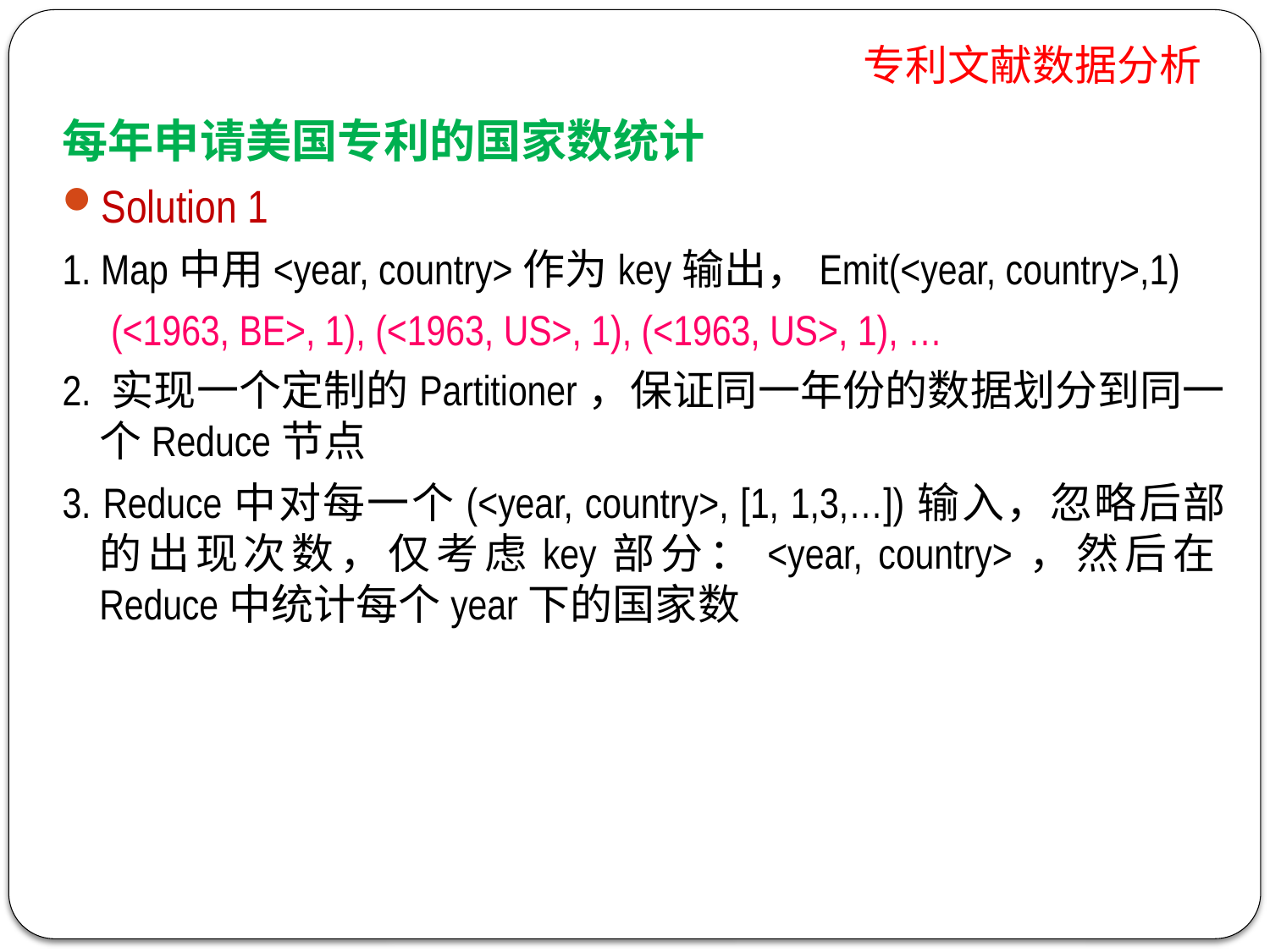

# 专利文献数据分析
每年申请美国专利的国家数统计
Solution 1
1. Map中用<year, country>作为key输出，Emit(<year, country>,1)
     (<1963, BE>, 1), (<1963, US>, 1), (<1963, US>, 1), …
2. 实现一个定制的Partitioner，保证同一年份的数据划分到同一个Reduce节点
3. Reduce中对每一个(<year, country>, [1, 1,3,…])输入，忽略后部的出现次数，仅考虑key部分：<year, country>，然后在Reduce中统计每个year下的国家数